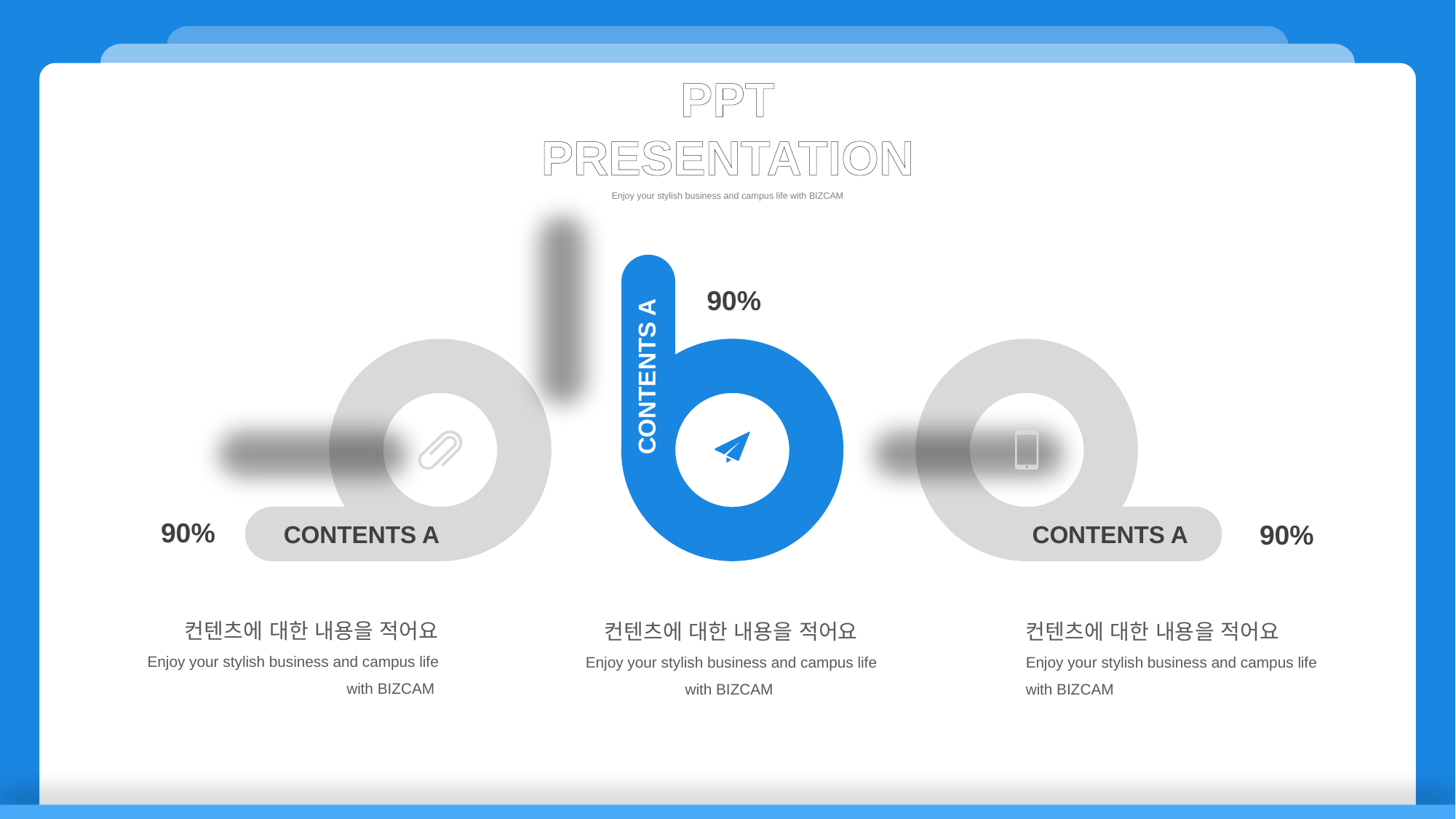

PPT PRESENTATION
Enjoy your stylish business and campus life with BIZCAM
90%

CONTENTS A

90%
90%
CONTENTS A
CONTENTS A
컨텐츠에 대한 내용을 적어요
Enjoy your stylish business and campus life with BIZCAM
컨텐츠에 대한 내용을 적어요
Enjoy your stylish business and campus life with BIZCAM
컨텐츠에 대한 내용을 적어요
Enjoy your stylish business and campus life with BIZCAM